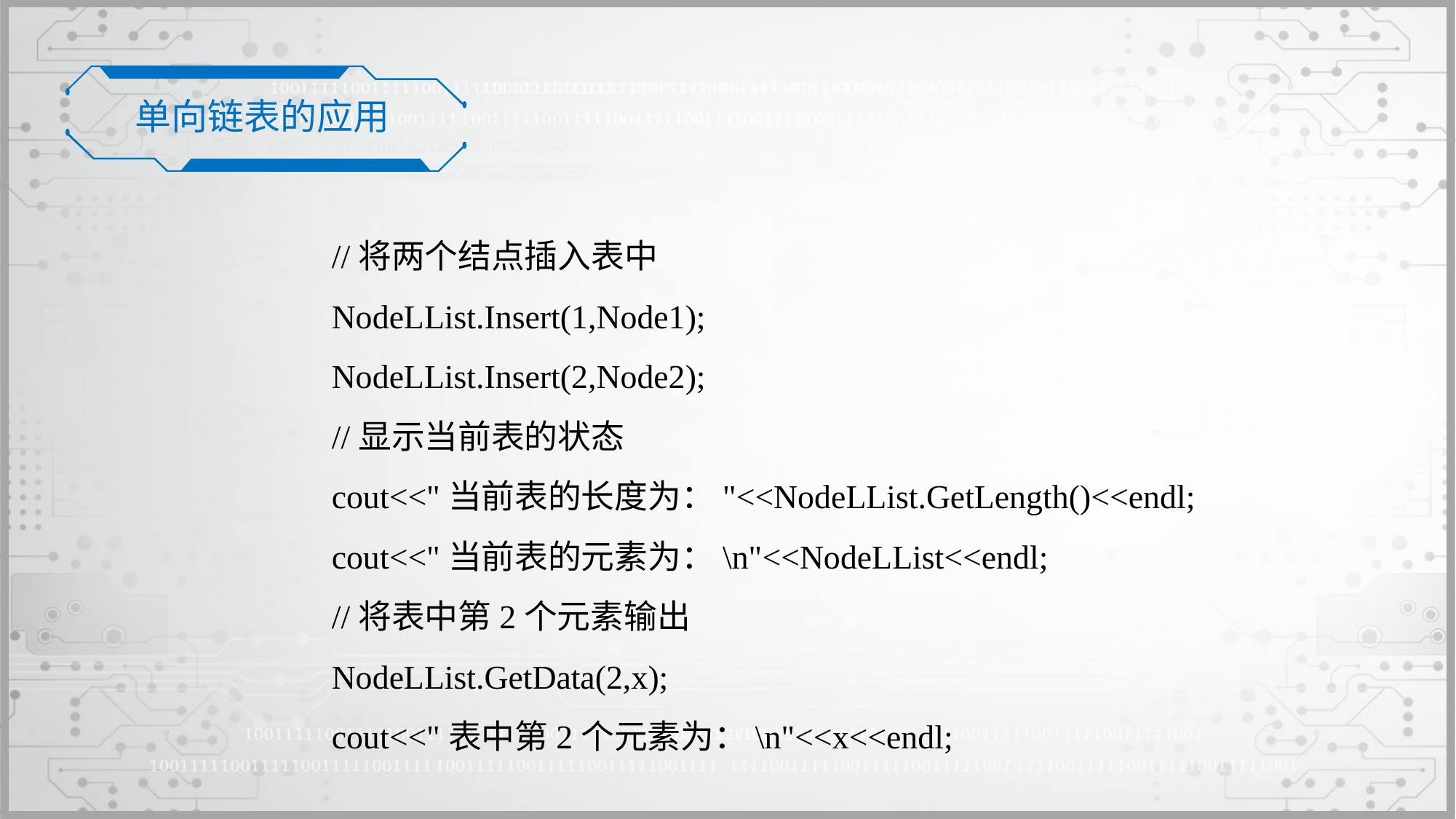

单向链表的应用
            //将两个结点插入表中
	NodeLList.Insert(1,Node1);
	NodeLList.Insert(2,Node2);
	//显示当前表的状态
	cout<<"当前表的长度为："<<NodeLList.GetLength()<<endl;
	cout<<"当前表的元素为：\n"<<NodeLList<<endl;
	//将表中第2个元素输出
	NodeLList.GetData(2,x);
	cout<<"表中第2个元素为：\n"<<x<<endl;